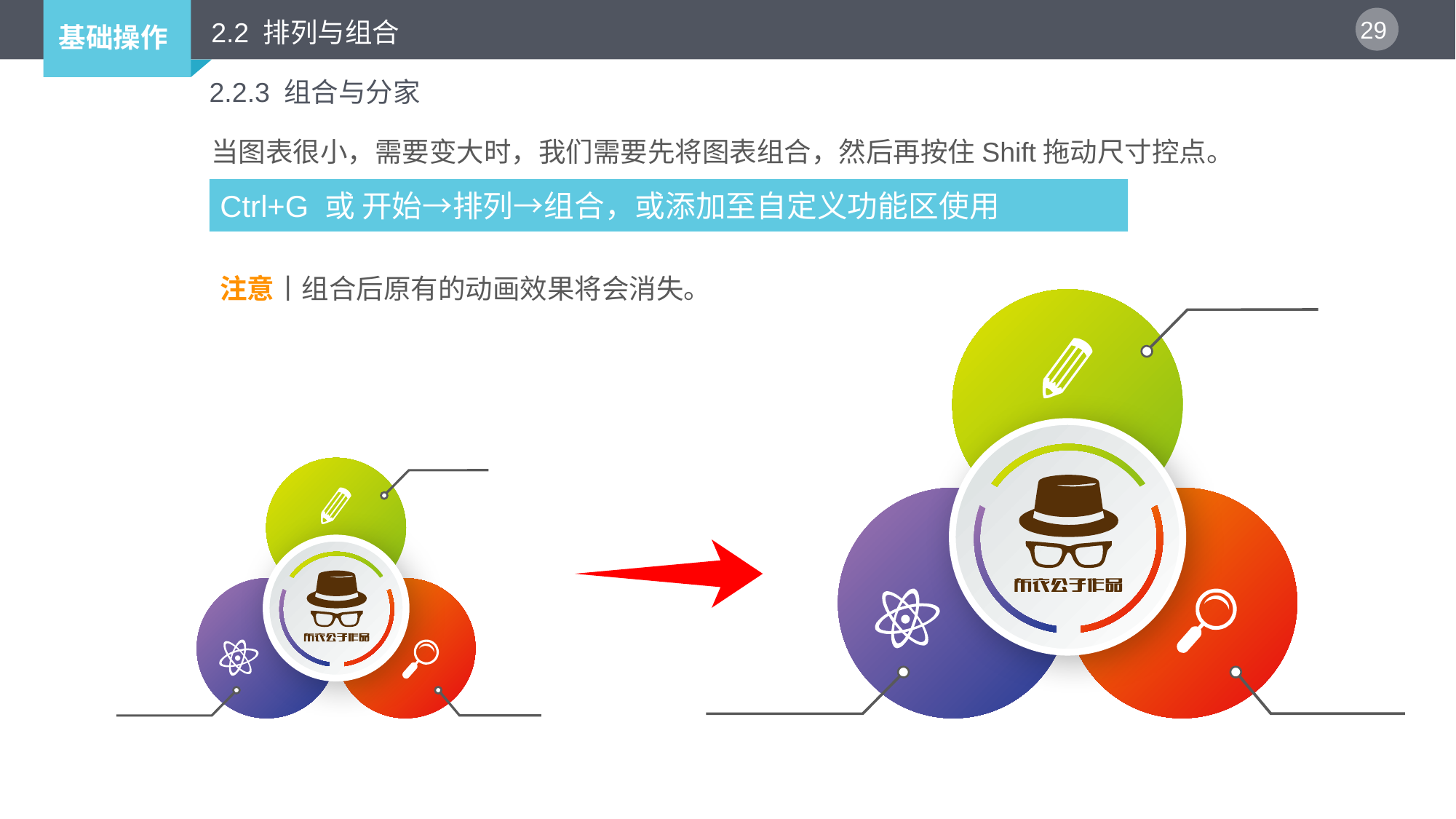

2.2 排列与组合
2.2.3 组合与分家
当图表很小，需要变大时，我们需要先将图表组合，然后再按住Shift拖动尺寸控点。
Ctrl+G 或 开始→排列→组合，或添加至自定义功能区使用
注意丨组合后原有的动画效果将会消失。